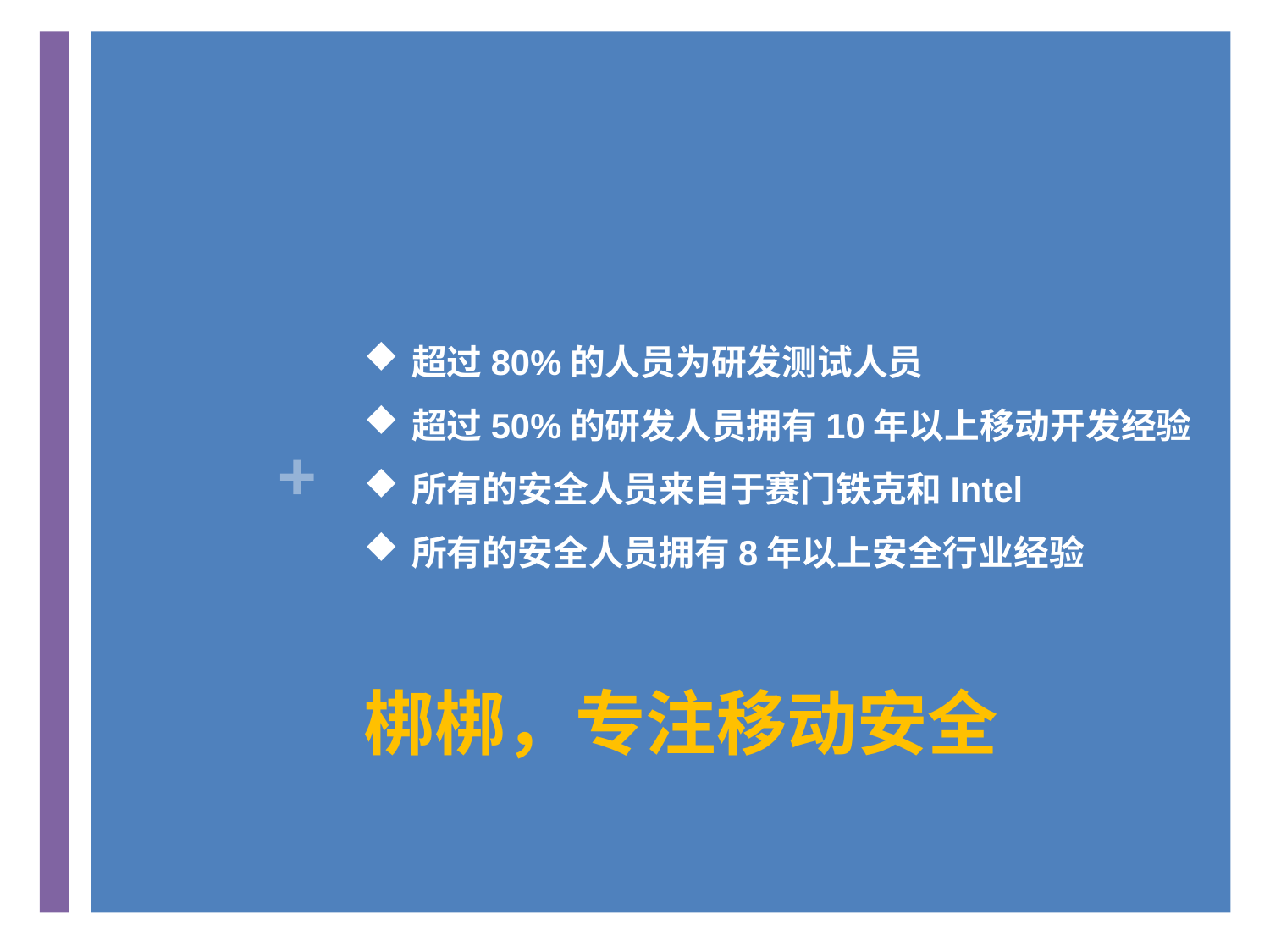

超过80%的人员为研发测试人员
超过50%的研发人员拥有10年以上移动开发经验
所有的安全人员来自于赛门铁克和Intel
所有的安全人员拥有8年以上安全行业经验

梆梆，专注移动安全